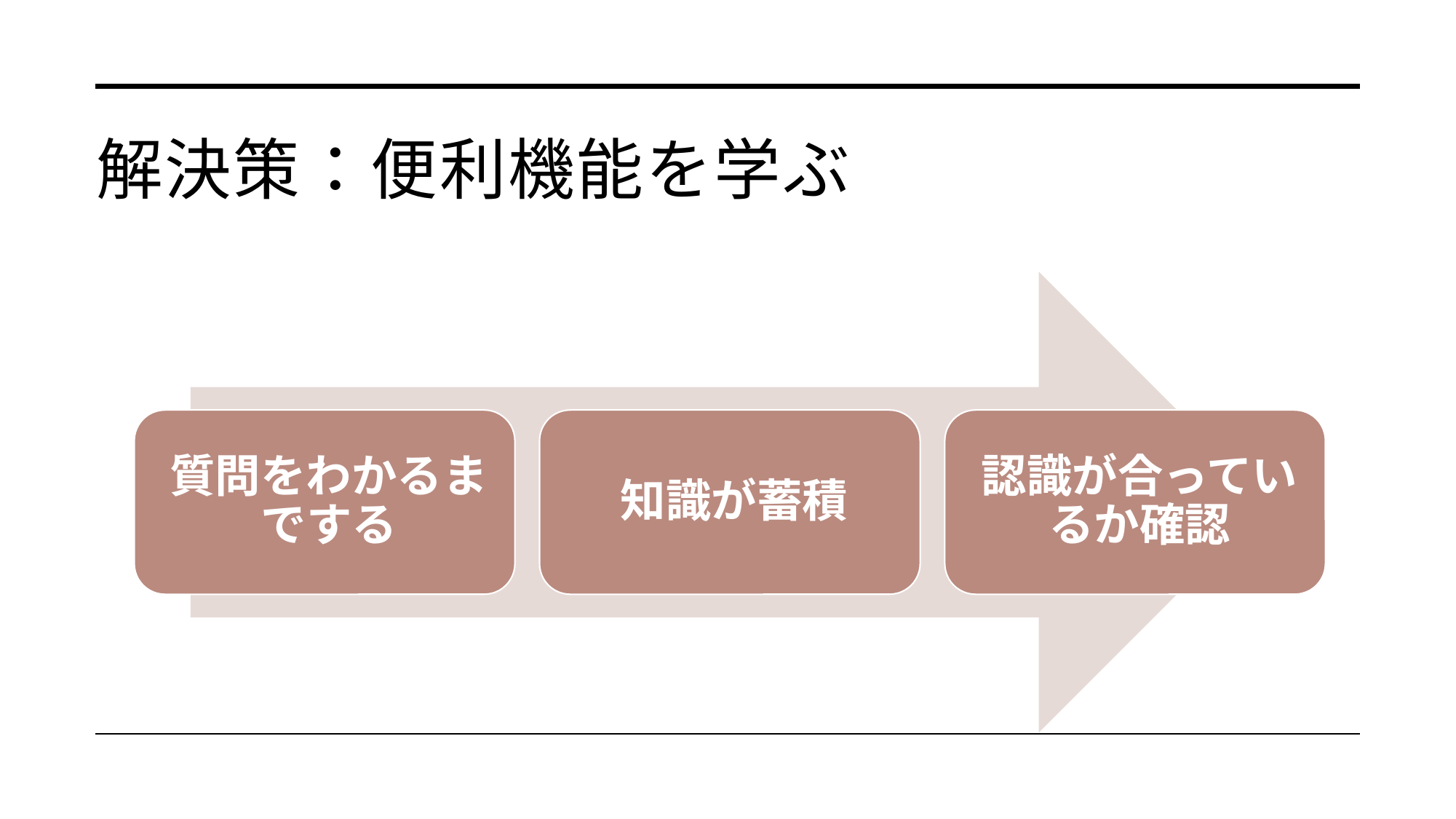

# 解決策：便利機能を学ぶ
質問をわかるまでする
知識が蓄積
認識が合っているか確認